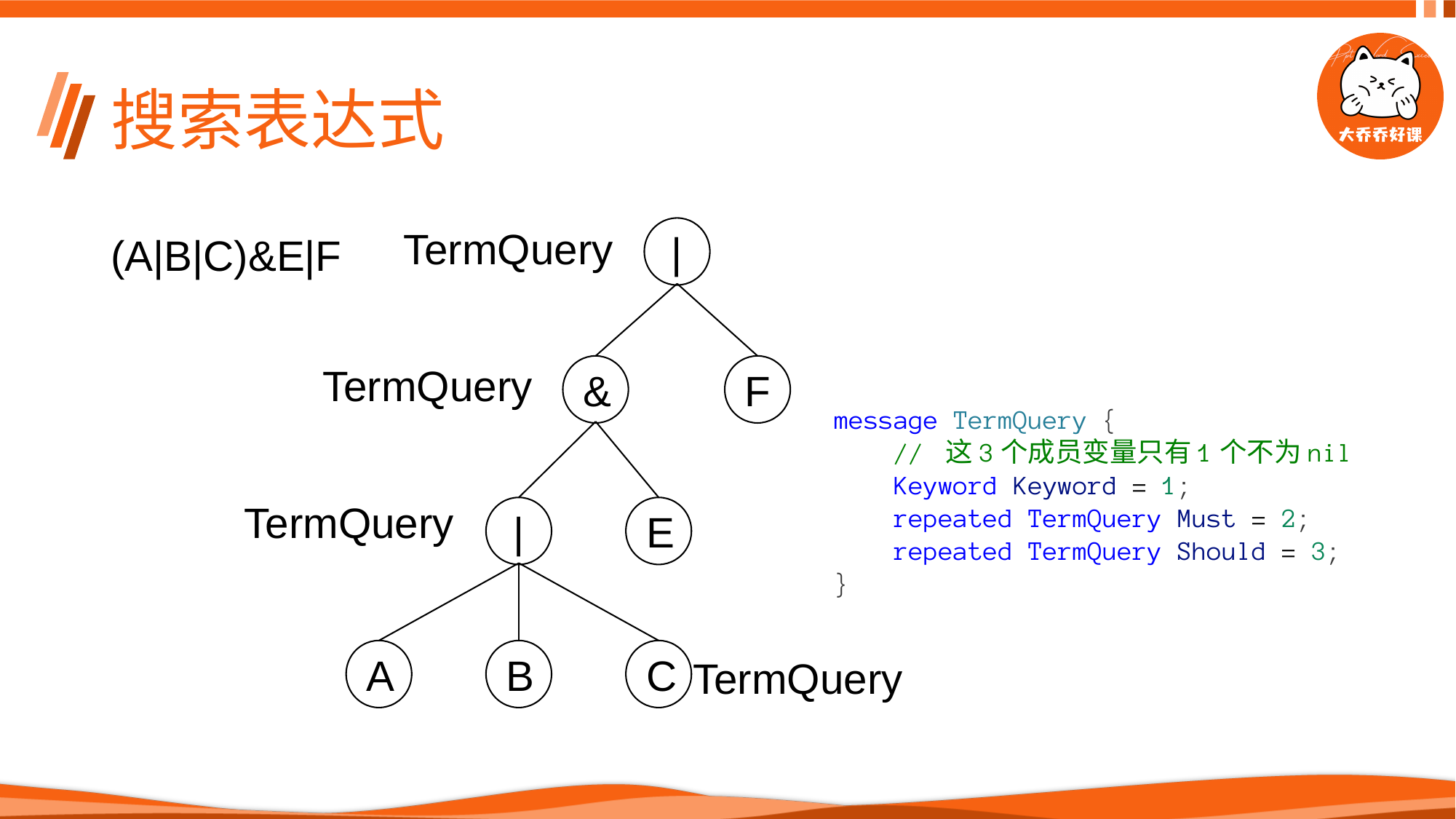

# 搜索表达式
TermQuery
(A|B|C)&E|F
|
TermQuery
&
F
message TermQuery {
    // 这3个成员变量只有1个不为nil
    Keyword Keyword = 1;
    repeated TermQuery Must = 2;
    repeated TermQuery Should = 3;
}
TermQuery
|
E
A
B
C
TermQuery